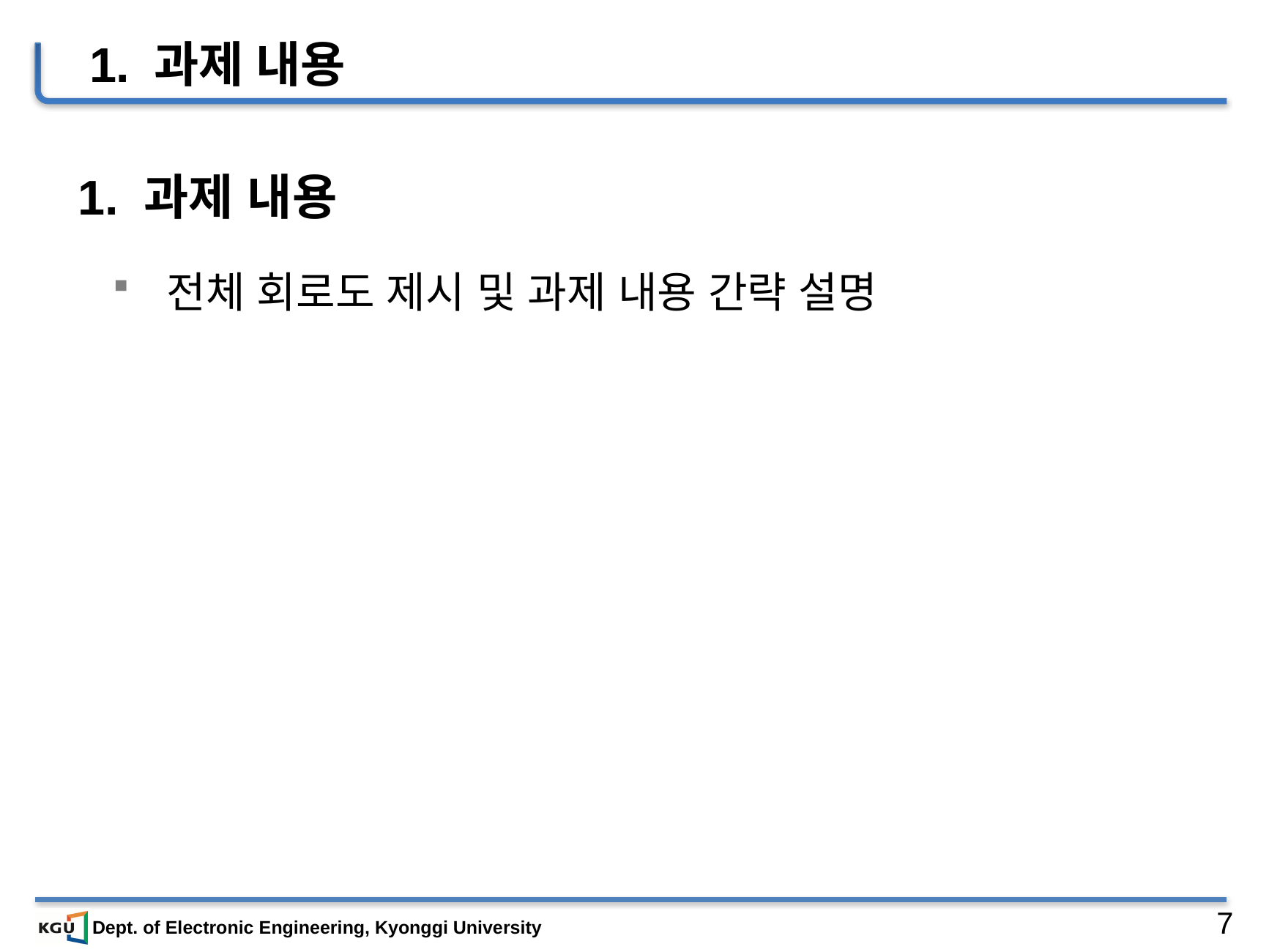

1. 과제 내용
1. 과제 내용
 전체 회로도 제시 및 과제 내용 간략 설명